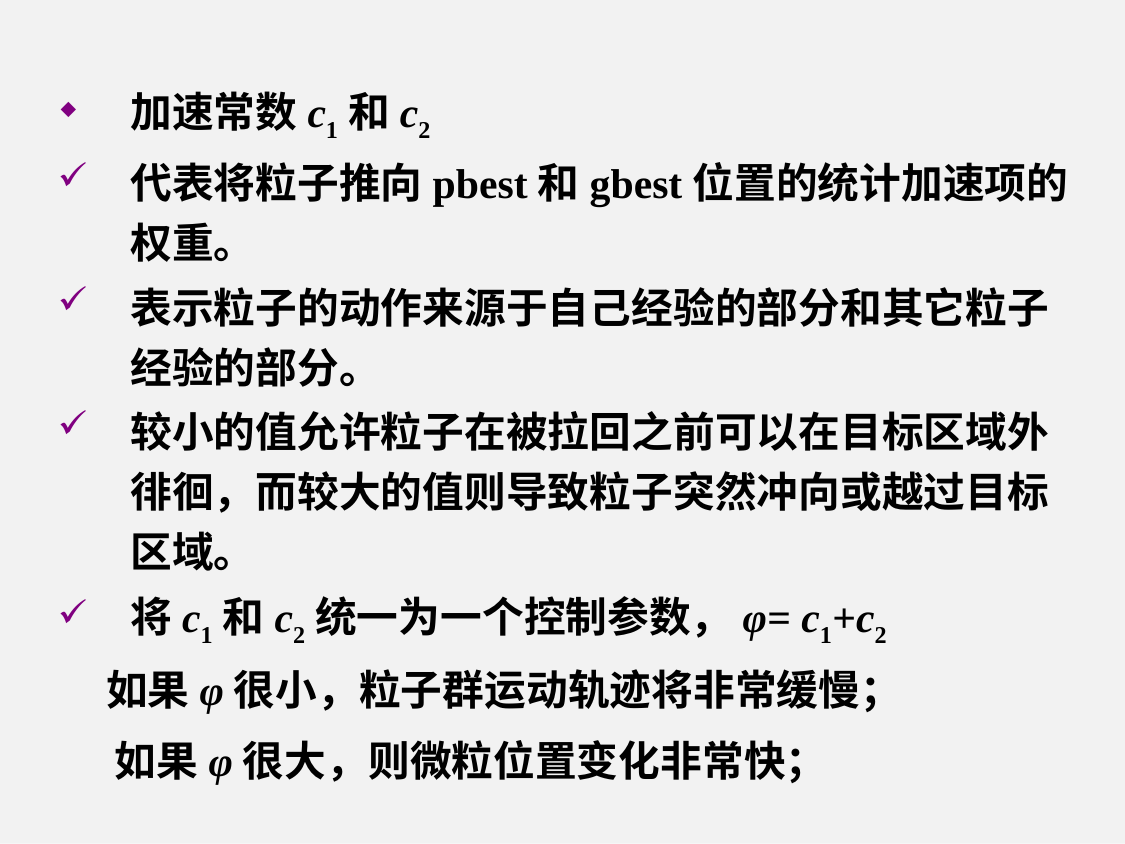

加速常数c1和c2
代表将粒子推向pbest和gbest位置的统计加速项的权重。
表示粒子的动作来源于自己经验的部分和其它粒子经验的部分。
较小的值允许粒子在被拉回之前可以在目标区域外徘徊，而较大的值则导致粒子突然冲向或越过目标区域。
将c1和c2统一为一个控制参数，φ= c1+c2
       如果φ很小，粒子群运动轨迹将非常缓慢；
     如果φ很大，则微粒位置变化非常快；